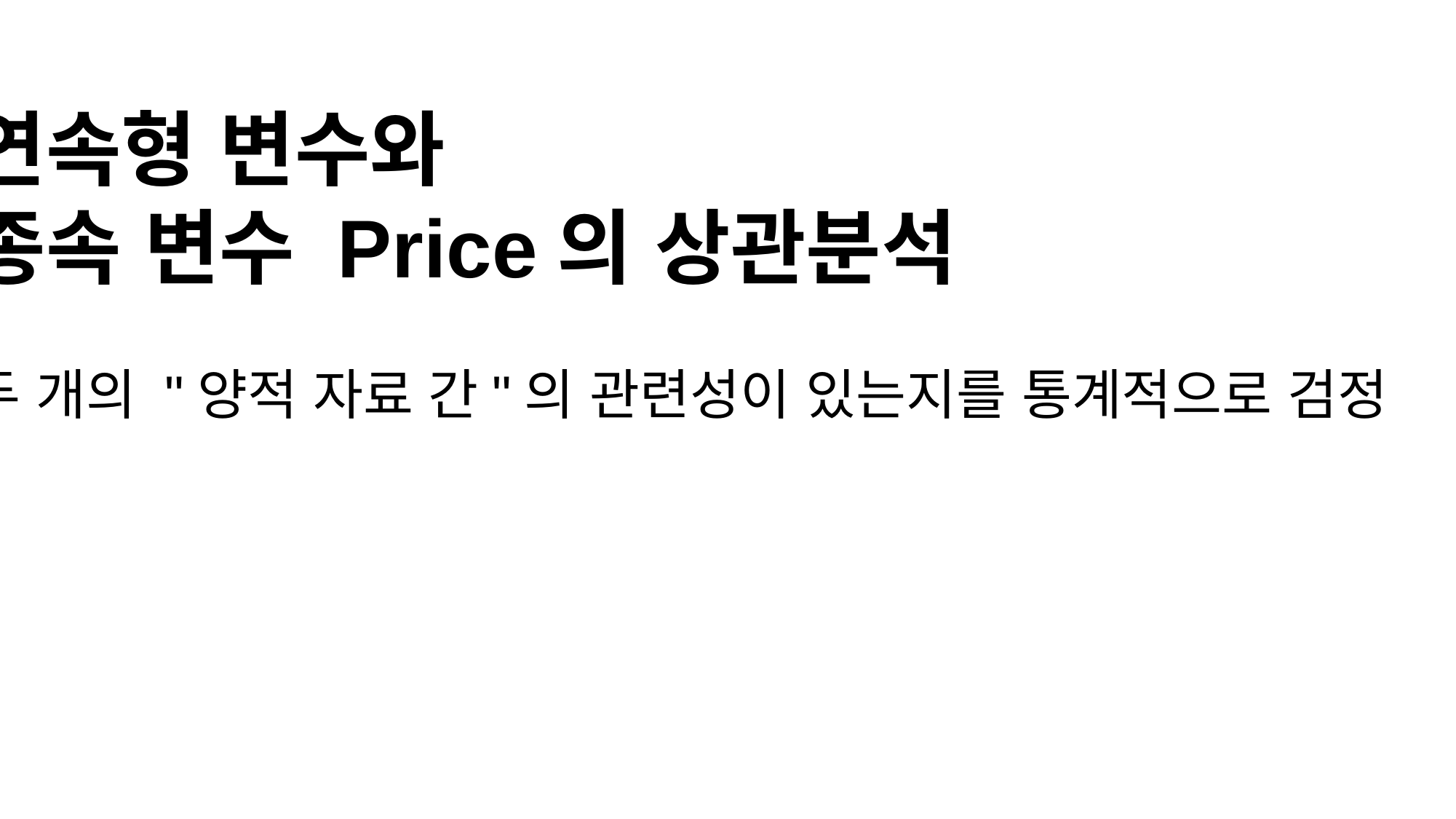

연속형 변수와
종속 변수 Price의 상관분석

두 개의 "양적 자료 간"의 관련성이 있는지를 통계적으로 검정